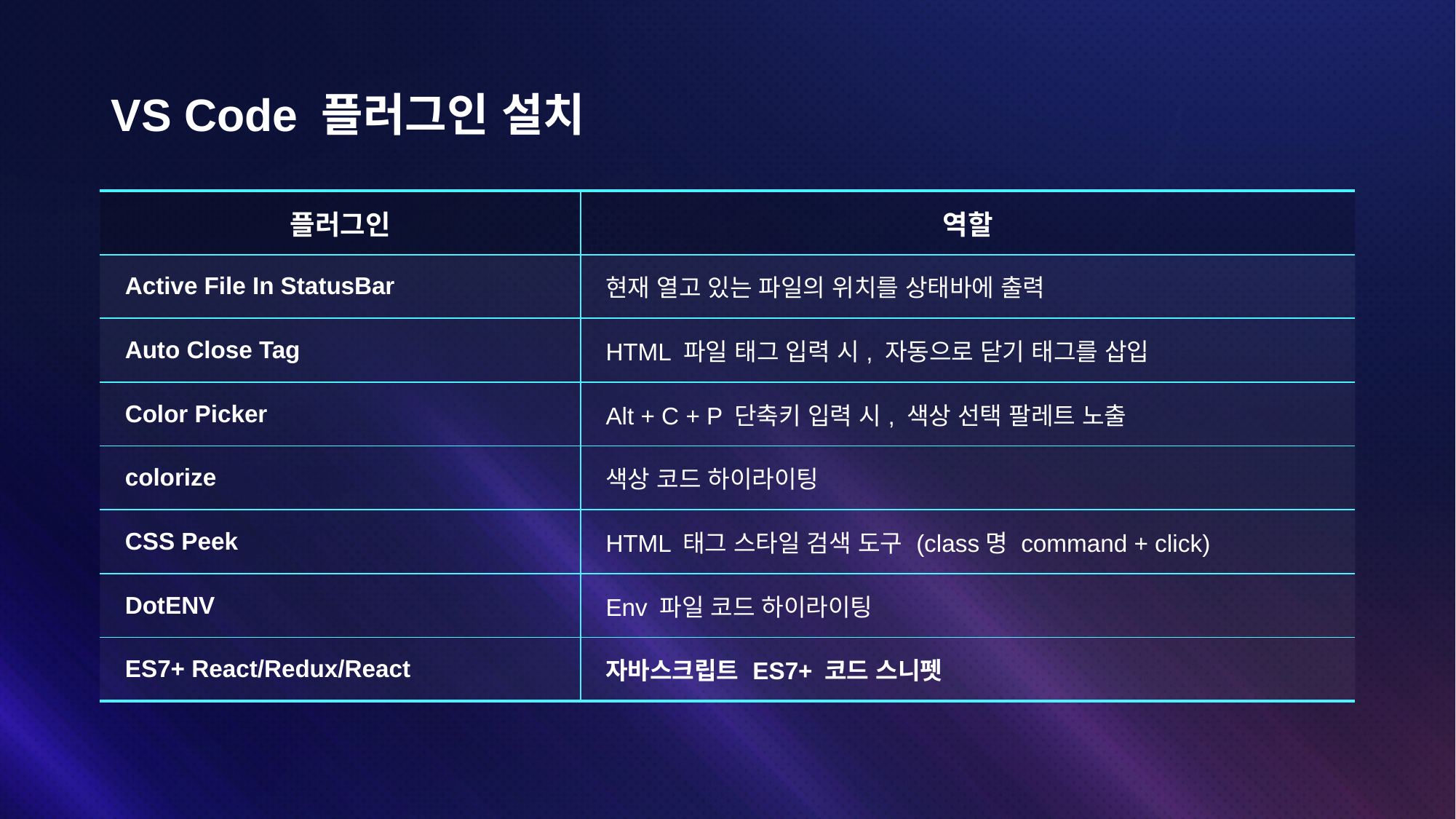

# VS Code 플러그인 설치
| 플러그인 | 역할 |
| --- | --- |
| Active File In StatusBar | 현재 열고 있는 파일의 위치를 상태바에 출력 |
| Auto Close Tag | HTML 파일 태그 입력 시, 자동으로 닫기 태그를 삽입 |
| Color Picker | Alt + C + P 단축키 입력 시, 색상 선택 팔레트 노출 |
| colorize | 색상 코드 하이라이팅 |
| CSS Peek | HTML 태그 스타일 검색 도구 (class명 command + click) |
| DotENV | Env 파일 코드 하이라이팅 |
| ES7+ React/Redux/React | 자바스크립트 ES7+ 코드 스니펫 |